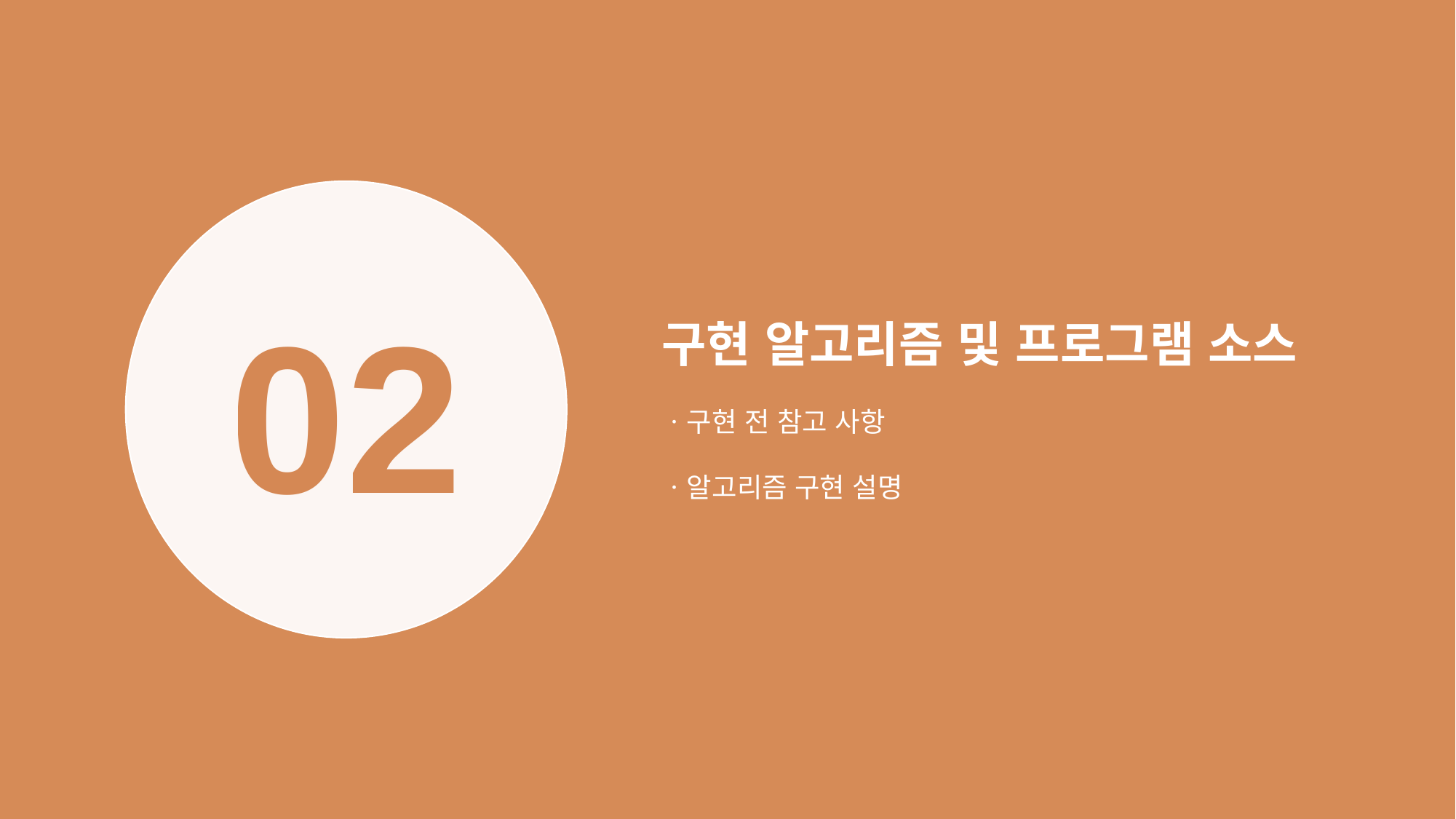

02
구현 알고리즘 및 프로그램 소스

ㆍ구현 전 참고 사항

ㆍ알고리즘 구현 설명